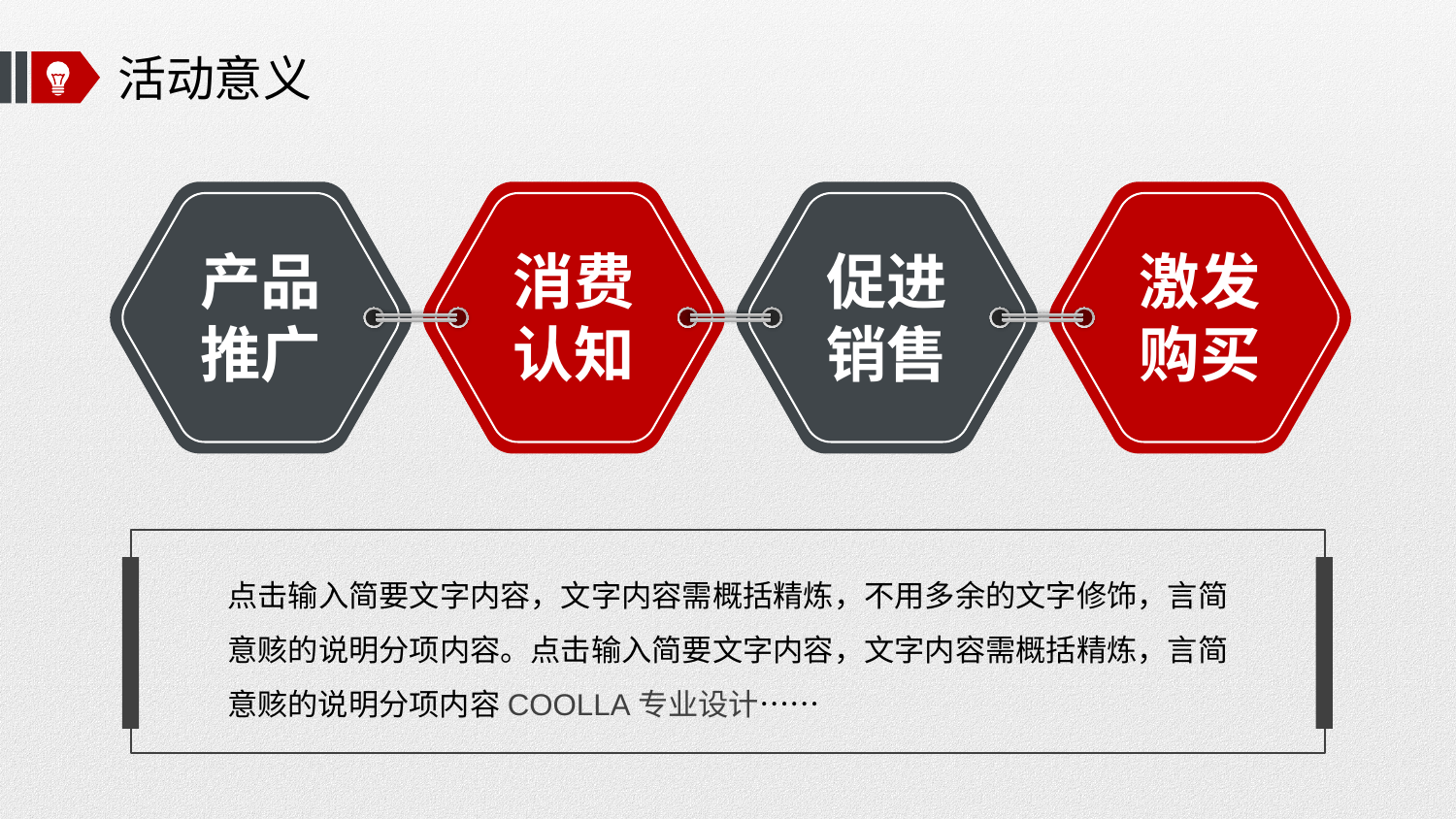

# 活动意义

产品推广

消费认知

促进销售

激发购买

点击输入简要文字内容，文字内容需概括精炼，不用多余的文字修饰，言简意赅的说明分项内容。点击输入简要文字内容，文字内容需概括精炼，言简意赅的说明分项内容COOLLA专业设计……
浏览更多搜索：COOLLA       技术支持、合作、定制PPT联系QQ:34865632